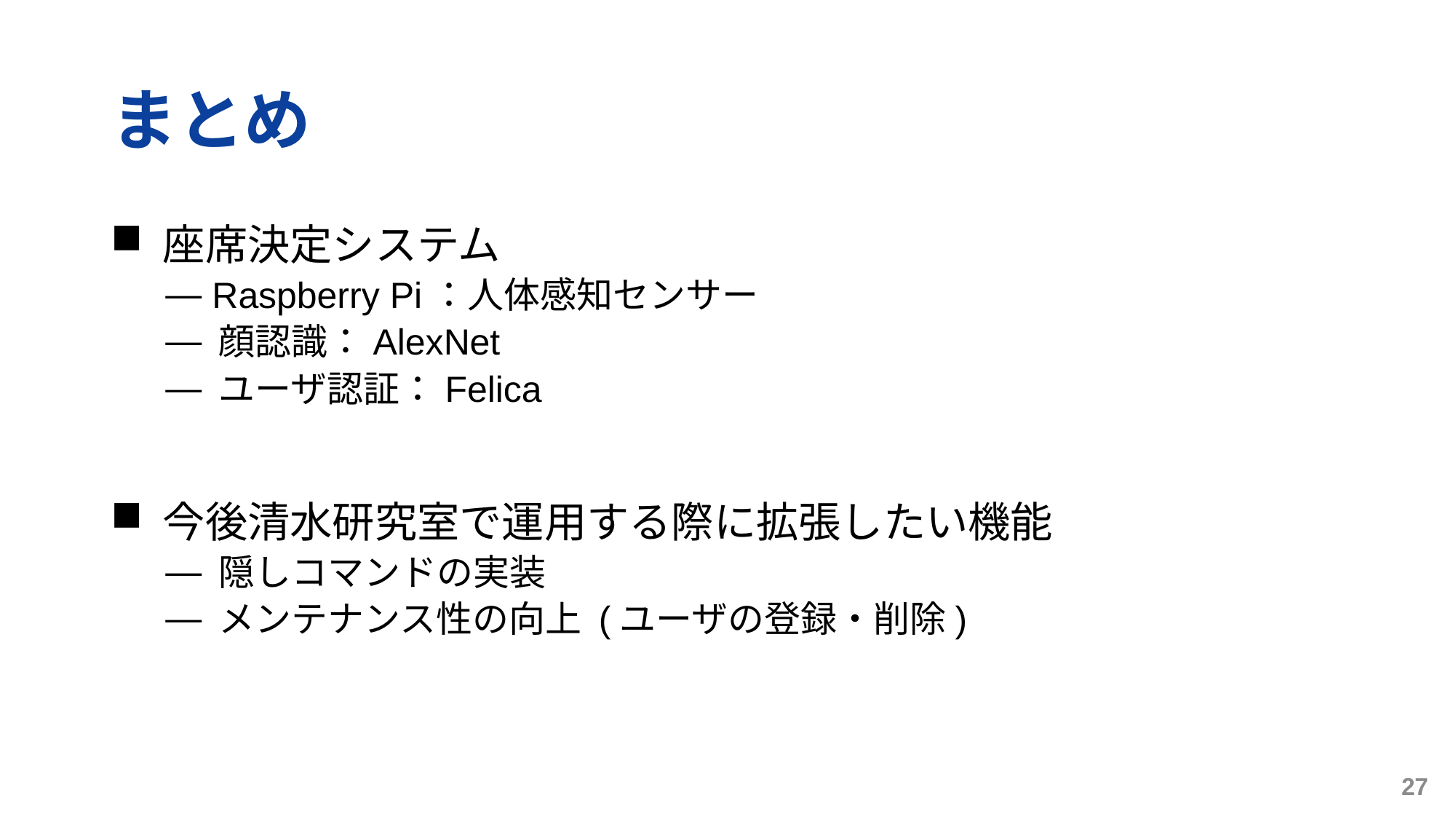

# まとめ
 座席決定システム
 Raspberry Pi：人体感知センサー
 顔認識：AlexNet
 ユーザ認証：Felica

 今後清水研究室で運用する際に拡張したい機能
 隠しコマンドの実装
 メンテナンス性の向上 (ユーザの登録・削除)
27